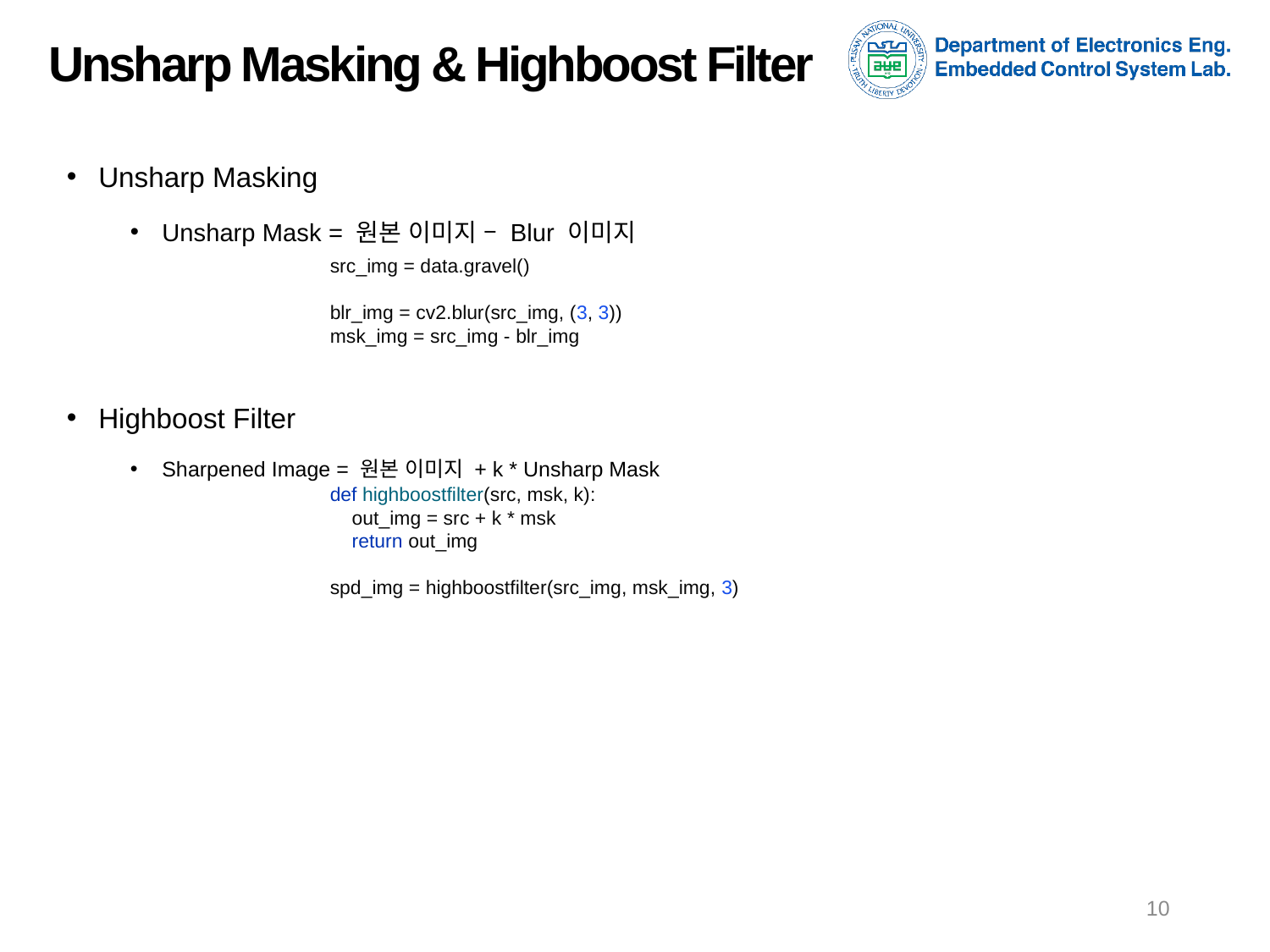

# Unsharp Masking & Highboost Filter
Unsharp Masking
Unsharp Mask = 원본 이미지 – Blur 이미지

Highboost Filter
Sharpened Image = 원본 이미지 + k * Unsharp Mask

src_img = data.gravel()
blr_img = cv2.blur(src_img, (3, 3))
msk_img = src_img - blr_img
def highboostfilter(src, msk, k):
    out_img = src + k * msk
    return out_img
spd_img = highboostfilter(src_img, msk_img, 3)
10